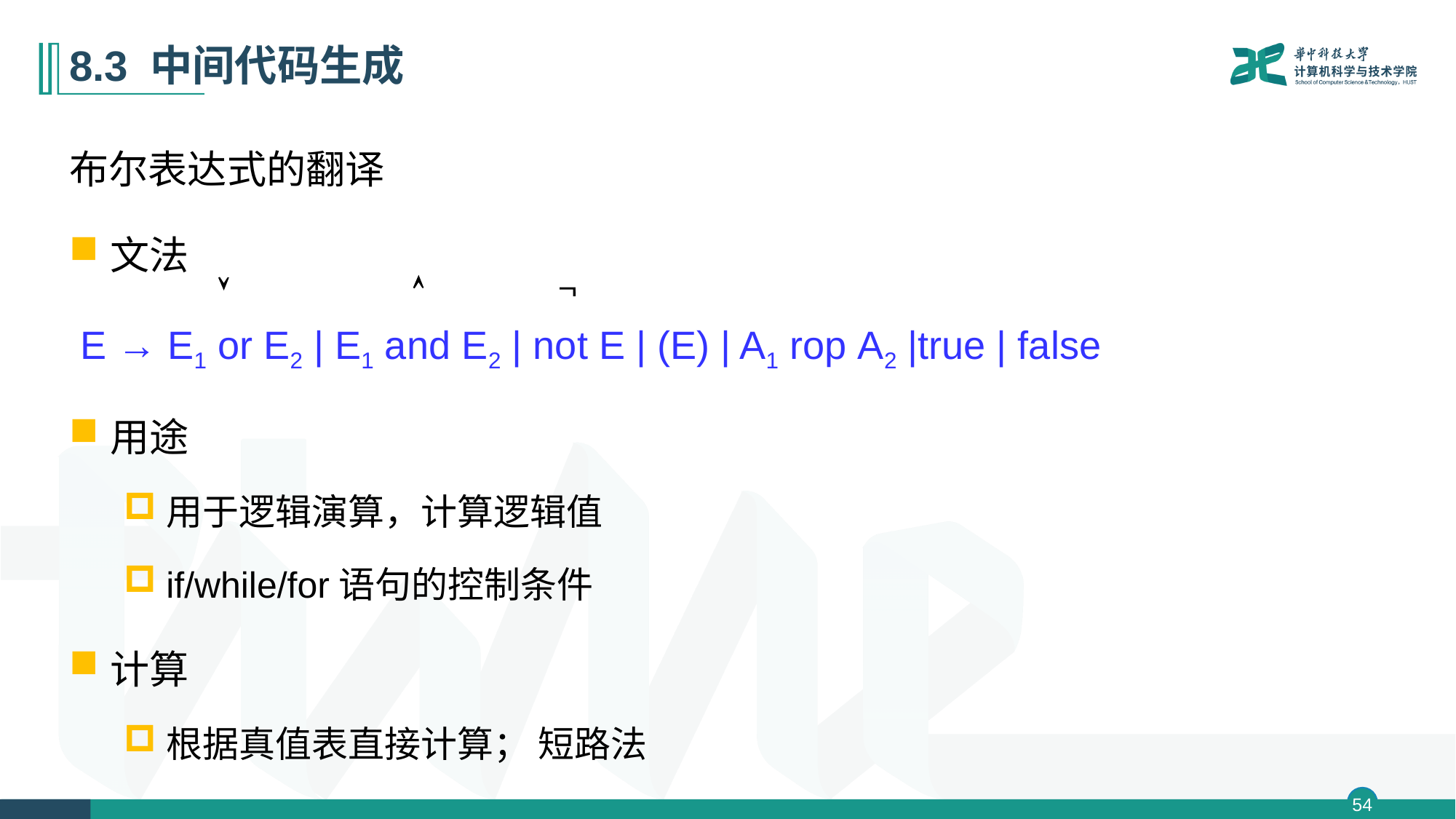

# 8.3 中间代码生成
布尔表达式的翻译
文法
 E → E1 or E2 | E1 and E2 | not E | (E) | A1 rop A2 |true | false
用途
用于逻辑演算，计算逻辑值
if/while/for语句的控制条件
计算
根据真值表直接计算； 短路法
¬
∧
∨